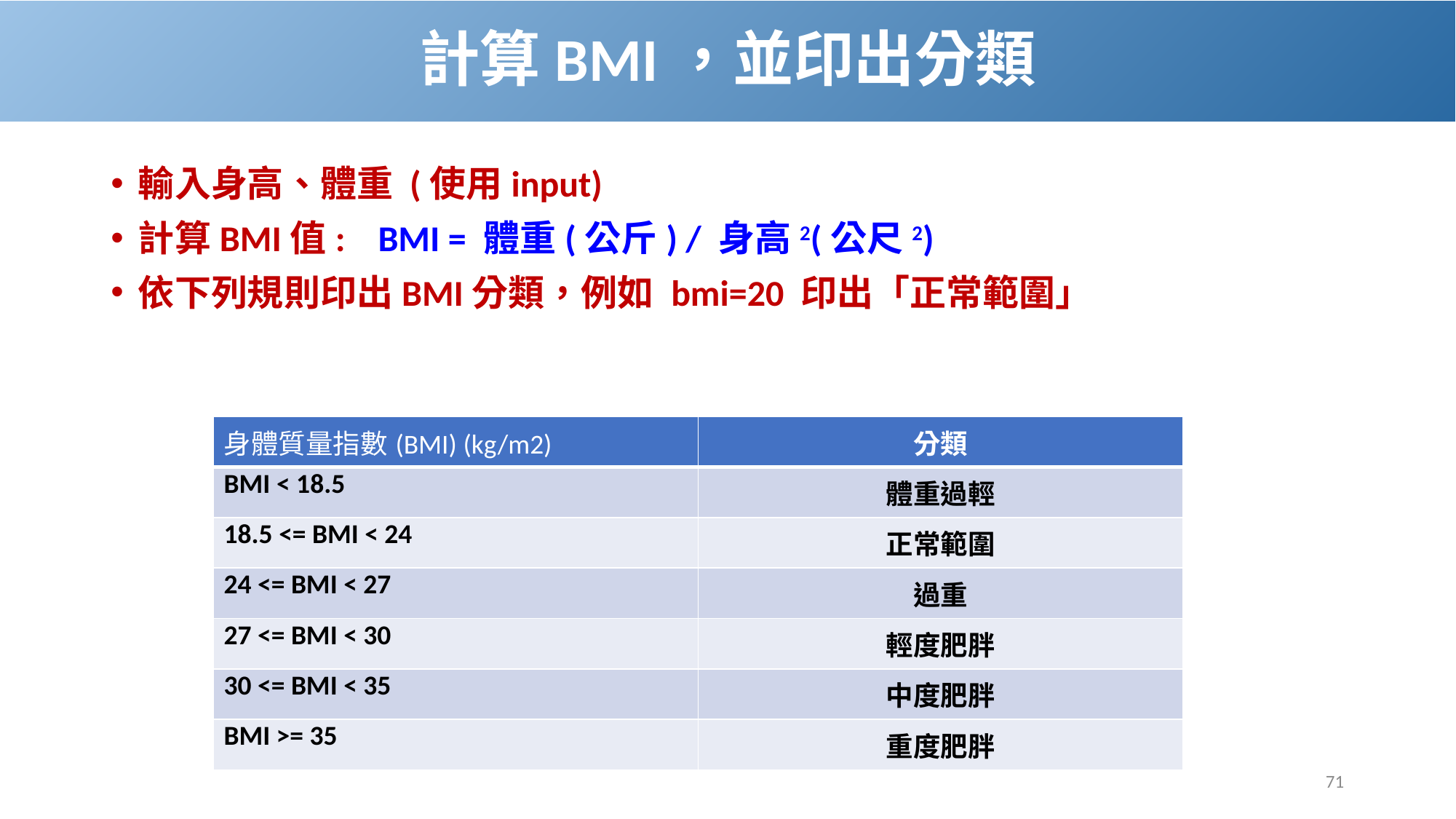

# 計算BMI，並印出分類
輸入身高、體重 (使用input)
計算BMI值:    BMI = 體重(公斤) / 身高2(公尺2)
依下列規則印出BMI分類，例如 bmi=20 印出「正常範圍」
| 身體質量指數(BMI) (kg/m2) | 分類 |
| --- | --- |
| BMI < 18.5 | 體重過輕 |
| 18.5 <= BMI < 24 | 正常範圍 |
| 24 <= BMI < 27 | 過重 |
| 27 <= BMI < 30 | 輕度肥胖 |
| 30 <= BMI < 35 | 中度肥胖 |
| BMI >= 35 | 重度肥胖 |
71